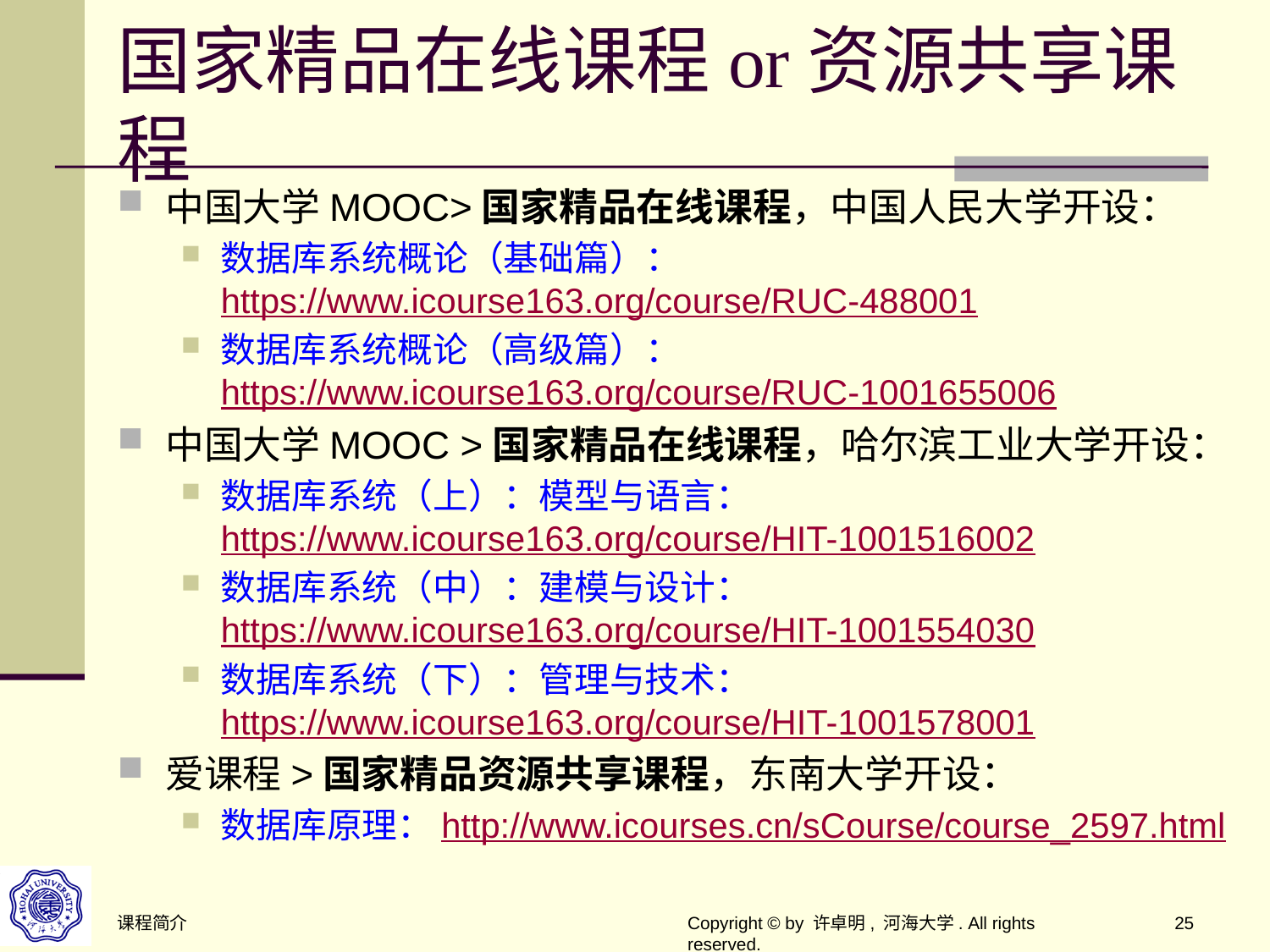

# 国家精品在线课程or资源共享课程
中国大学MOOC>国家精品在线课程，中国人民大学开设：
数据库系统概论（基础篇）：https://www.icourse163.org/course/RUC-488001
数据库系统概论（高级篇）：https://www.icourse163.org/course/RUC-1001655006
中国大学MOOC >国家精品在线课程，哈尔滨工业大学开设：
数据库系统（上）：模型与语言：https://www.icourse163.org/course/HIT-1001516002
数据库系统（中）：建模与设计：https://www.icourse163.org/course/HIT-1001554030
数据库系统（下）：管理与技术：https://www.icourse163.org/course/HIT-1001578001
爱课程>国家精品资源共享课程，东南大学开设：
数据库原理：http://www.icourses.cn/sCourse/course_2597.html
课程简介
Copyright © by 许卓明, 河海大学. All rights reserved.
25